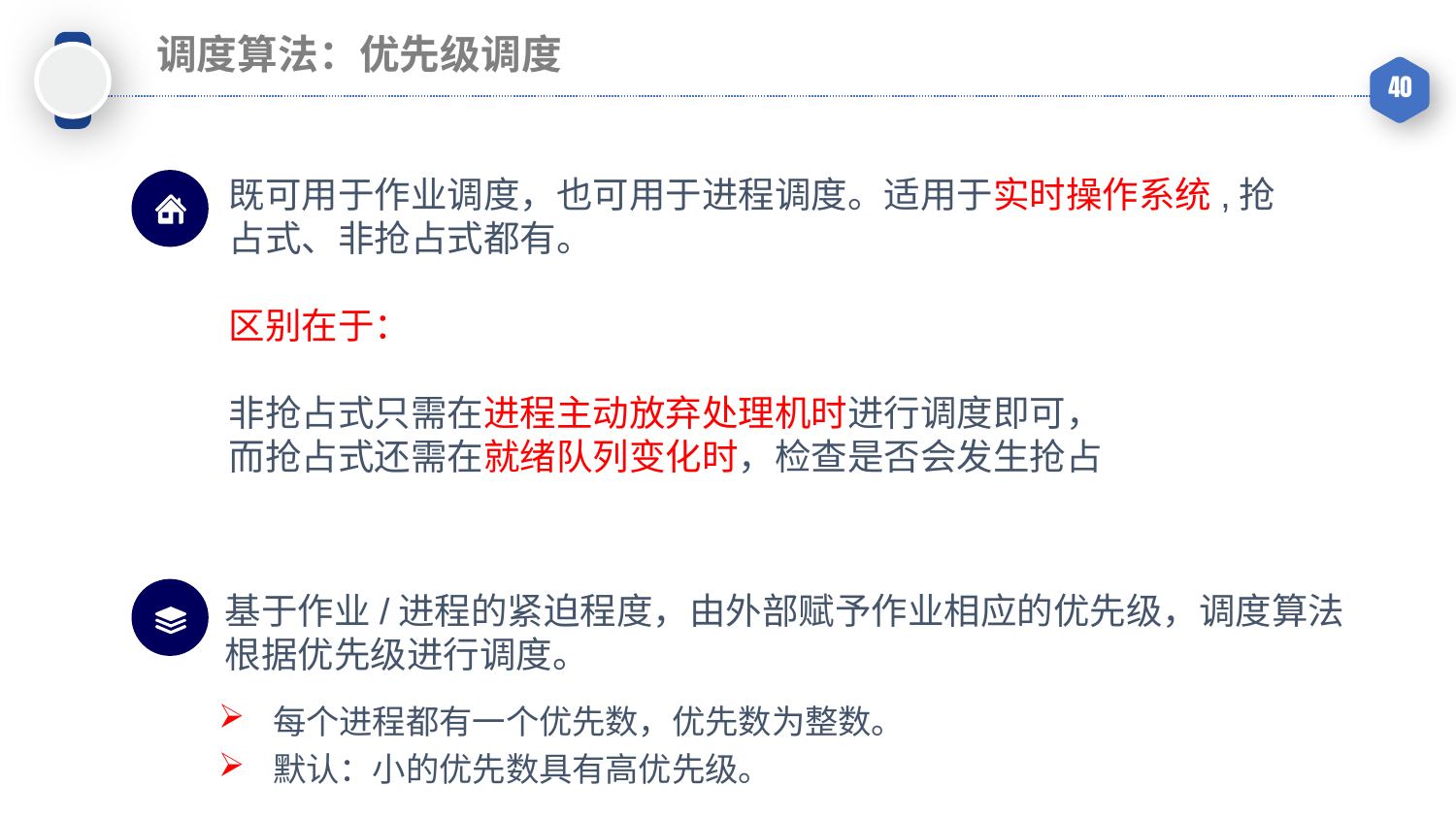

调度算法：优先级调度

既可用于作业调度，也可用于进程调度。适用于实时操作系统,抢占式、非抢占式都有。

区别在于：

非抢占式只需在进程主动放弃处理机时进行调度即可，
而抢占式还需在就绪队列变化时，检查是否会发生抢占

基于作业/进程的紧迫程度，由外部赋予作业相应的优先级，调度算法根据优先级进行调度。

每个进程都有一个优先数，优先数为整数。
默认：小的优先数具有高优先级。